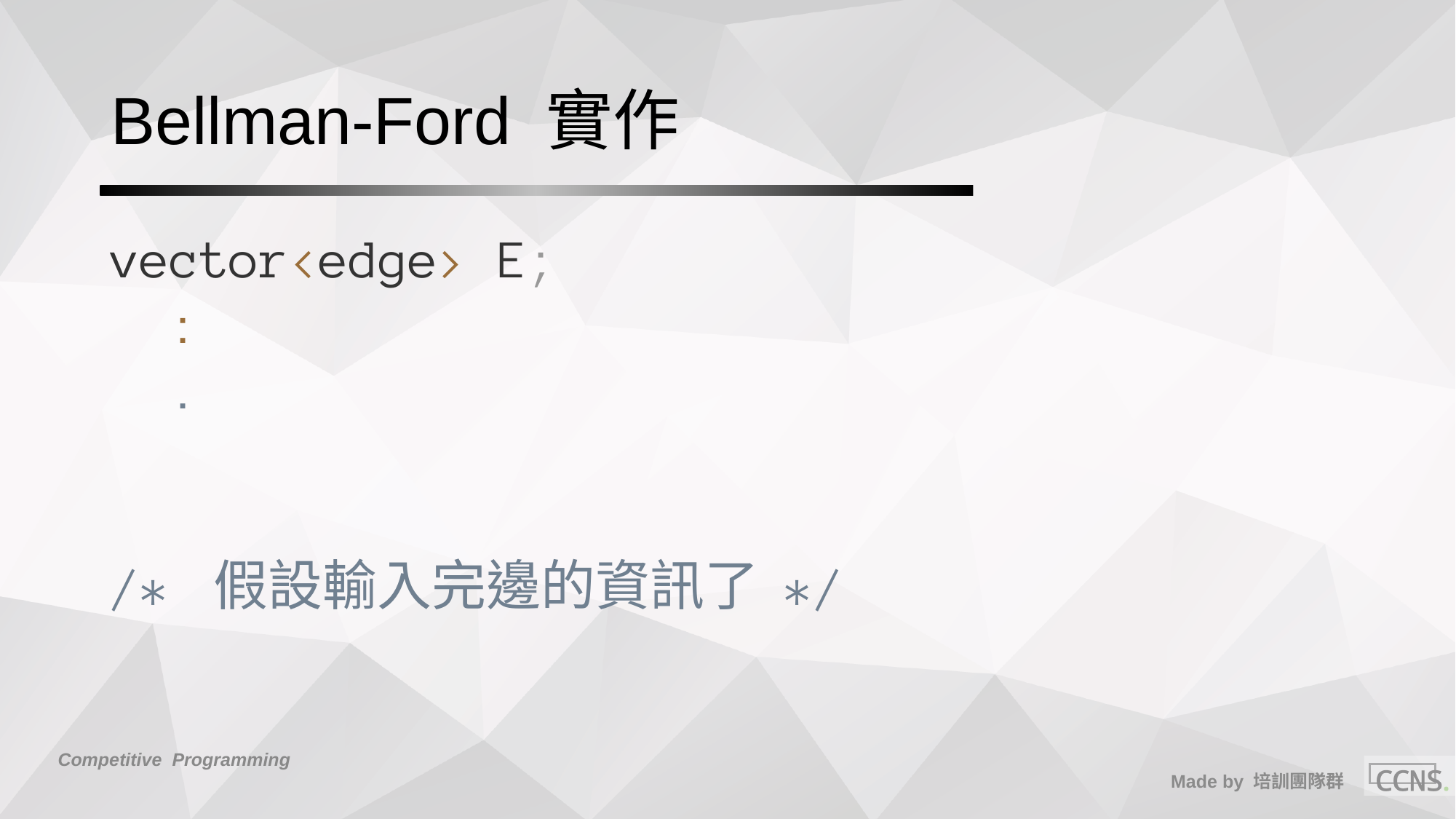

# Bellman-Ford 實作
vector<edge> E;
  :
  .
/* 假設輸入完邊的資訊了 */